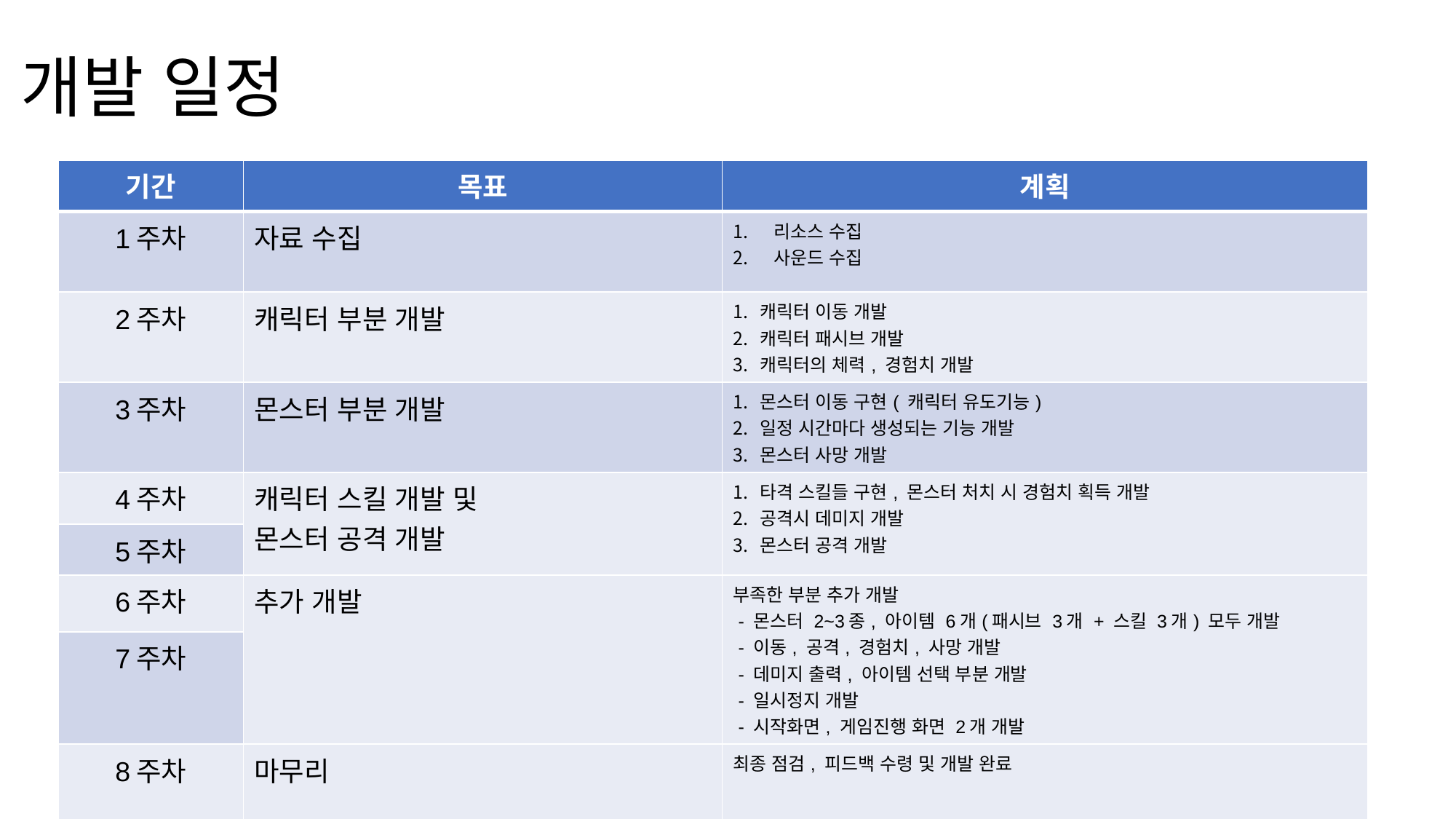

# 개발 일정
| 기간 | 목표 | 계획 |
| --- | --- | --- |
| 1주차 | 자료 수집 | 리소스 수집 사운드 수집 |
| 2주차 | 캐릭터 부분 개발 | 캐릭터 이동 개발 캐릭터 패시브 개발 캐릭터의 체력, 경험치 개발 |
| 3주차 | 몬스터 부분 개발 | 몬스터 이동 구현( 캐릭터 유도기능) 일정 시간마다 생성되는 기능 개발 몬스터 사망 개발 |
| 4주차 | 캐릭터 스킬 개발 및 몬스터 공격 개발 | 타격 스킬들 구현, 몬스터 처치 시 경험치 획득 개발 공격시 데미지 개발 몬스터 공격 개발 |
| 5주차 |  |  |
| 6주차 | 추가 개발 | 부족한 부분 추가 개발 - 몬스터 2~3종, 아이템 6개(패시브 3개 + 스킬 3개) 모두 개발 - 이동, 공격, 경험치, 사망 개발 - 데미지 출력, 아이템 선택 부분 개발 - 일시정지 개발 - 시작화면, 게임진행 화면 2개 개발 |
| 7주차 |  |  |
| 8주차 | 마무리 | 최종 점검, 피드백 수령 및 개발 완료 |